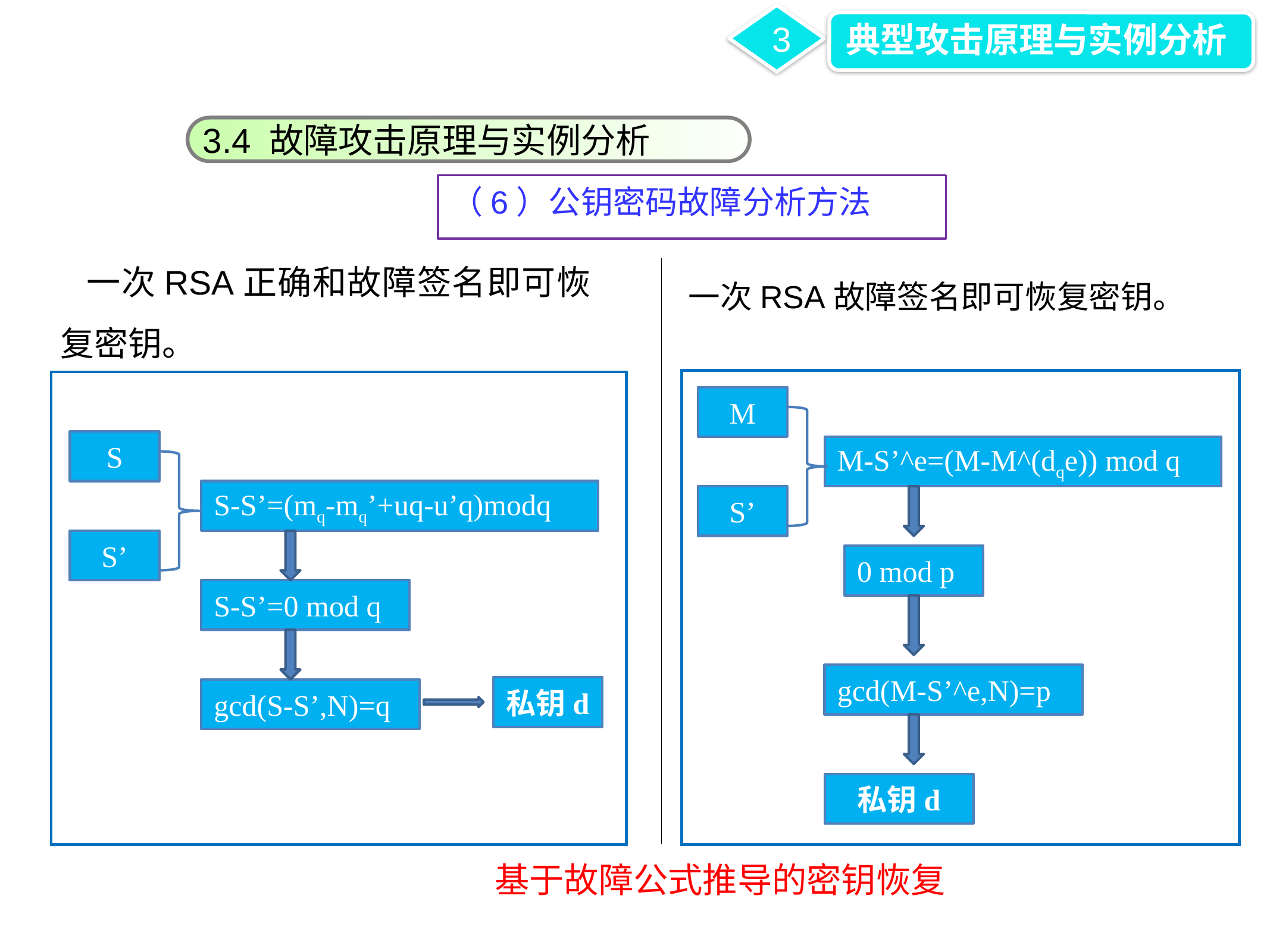

3

典型攻击原理与实例分析
3.4 故障攻击原理与实例分析
（6）公钥密码故障分析方法
  一次RSA正确和故障签名即可恢复密钥。
一次RSA故障签名即可恢复密钥。

M

S
M-S’^e=(M-M^(dqe)) mod q

S-S’=(mq-mq’+uq-u’q)modq
S’

S’

0 mod p
S-S’=0 mod q

gcd(M-S’^e,N)=p
私钥d
gcd(S-S’,N)=q

私钥d
基于故障公式推导的密钥恢复